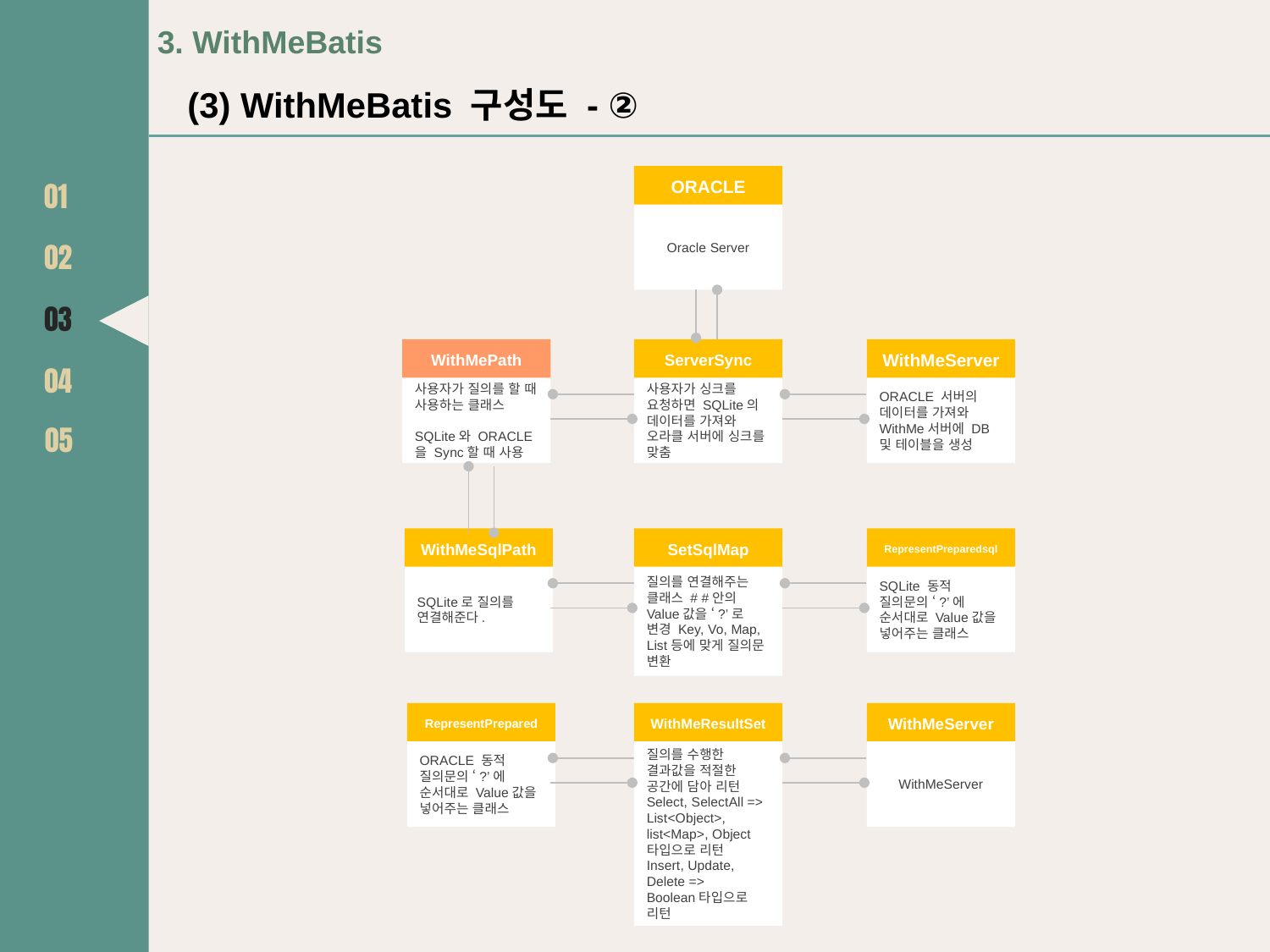

01

02

03
04
05
3. WithMeBatis
(3) WithMeBatis 구성도 - ②

ORACLE
Oracle Server
WithMePath
ServerSync
WithMeServer
사용자가 질의를 할 때 사용하는 클래스

SQLite와 ORACLE을 Sync할 때 사용
사용자가 싱크를 요청하면 SQLite의 데이터를 가져와 오라클 서버에 싱크를 맞춤
ORACLE 서버의 데이터를 가져와 WithMe서버에 DB및 테이블을 생성
RepresentPreparedsql
WithMeSqlPath
SetSqlMap
질의를 연결해주는 클래스 # #안의 Value값을 ‘?’로 변경 Key, Vo, Map, List등에 맞게 질의문 변환
SQLite로 질의를 연결해준다.
SQLite 동적 질의문의 ‘?’에 순서대로 Value값을 넣어주는 클래스
WithMeServer
RepresentPrepared
WithMeResultSet
질의를 수행한 결과값을 적절한 공간에 담아 리턴
Select, SelectAll =>
List<Object>, list<Map>, Object타입으로 리턴
Insert, Update, Delete =>
Boolean타입으로 리턴
ORACLE 동적 질의문의 ‘?’에 순서대로 Value값을 넣어주는 클래스
WithMeServer